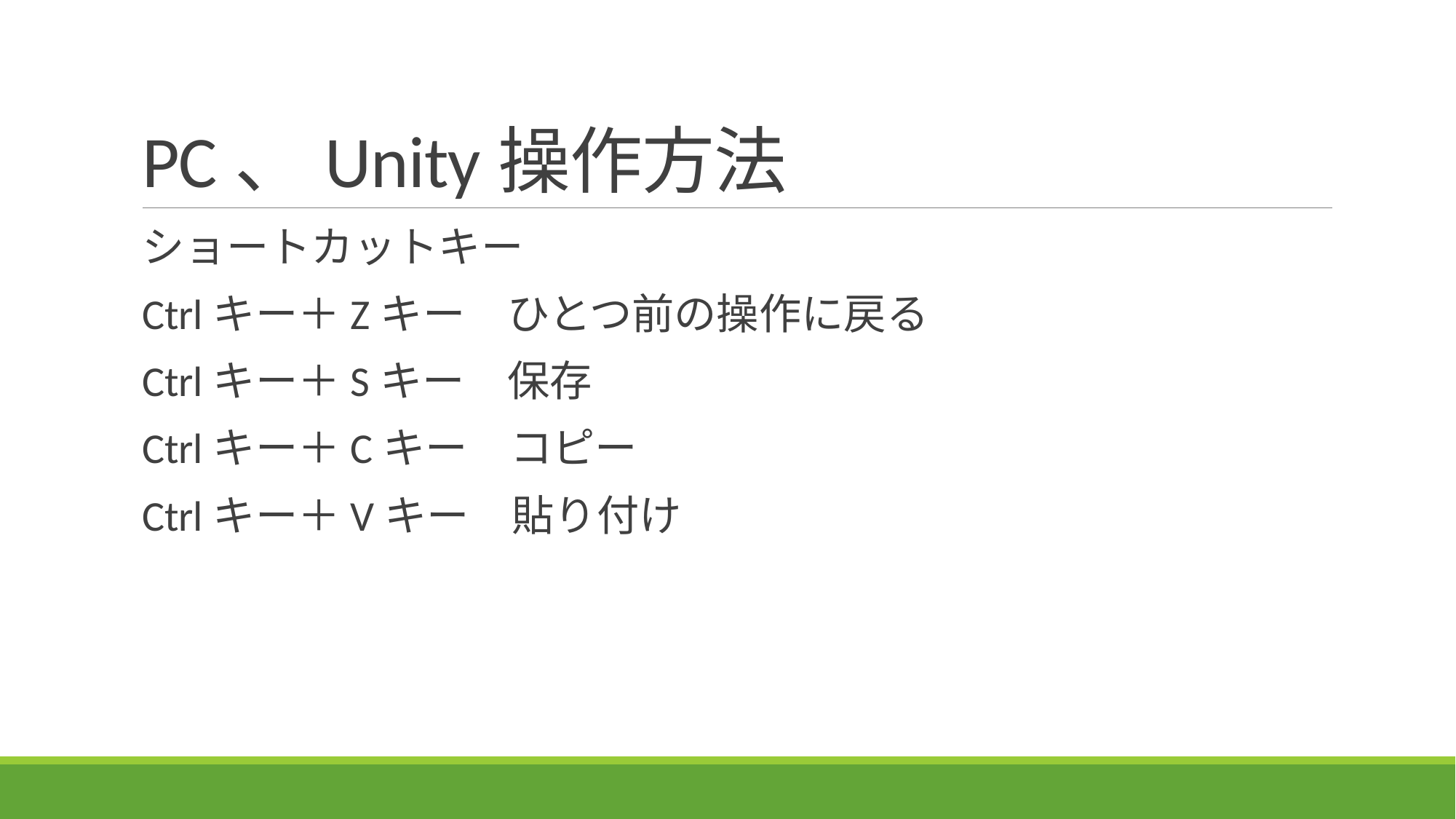

# PC、Unity操作方法
ショートカットキー
Ctrlキー＋Zキー　ひとつ前の操作に戻る
Ctrlキー＋Sキー　保存
Ctrlキー＋Cキー　コピー
Ctrlキー＋Vキー　貼り付け